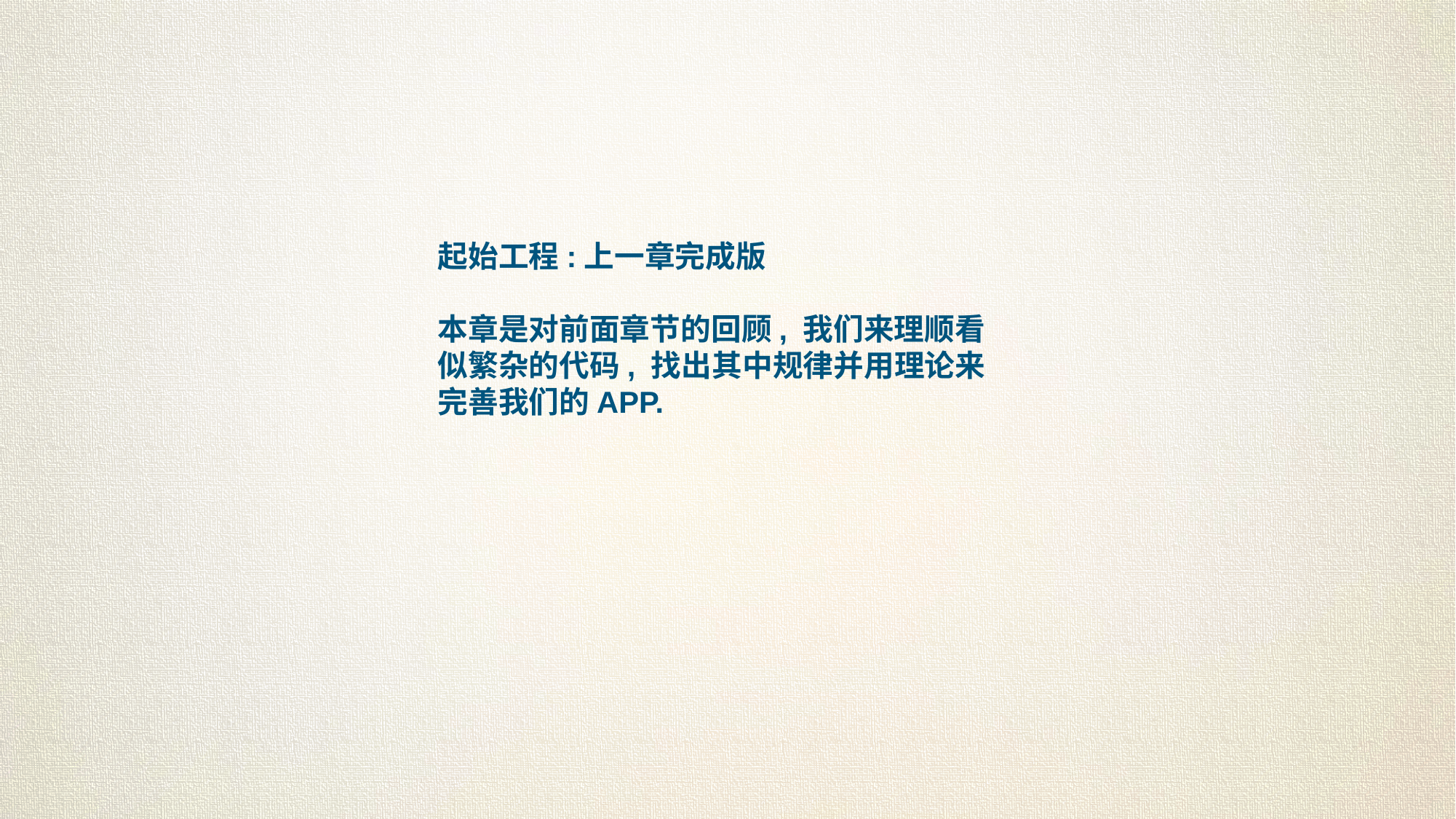

起始工程:上一章完成版

本章是对前面章节的回顾, 我们来理顺看似繁杂的代码, 找出其中规律并用理论来完善我们的APP.